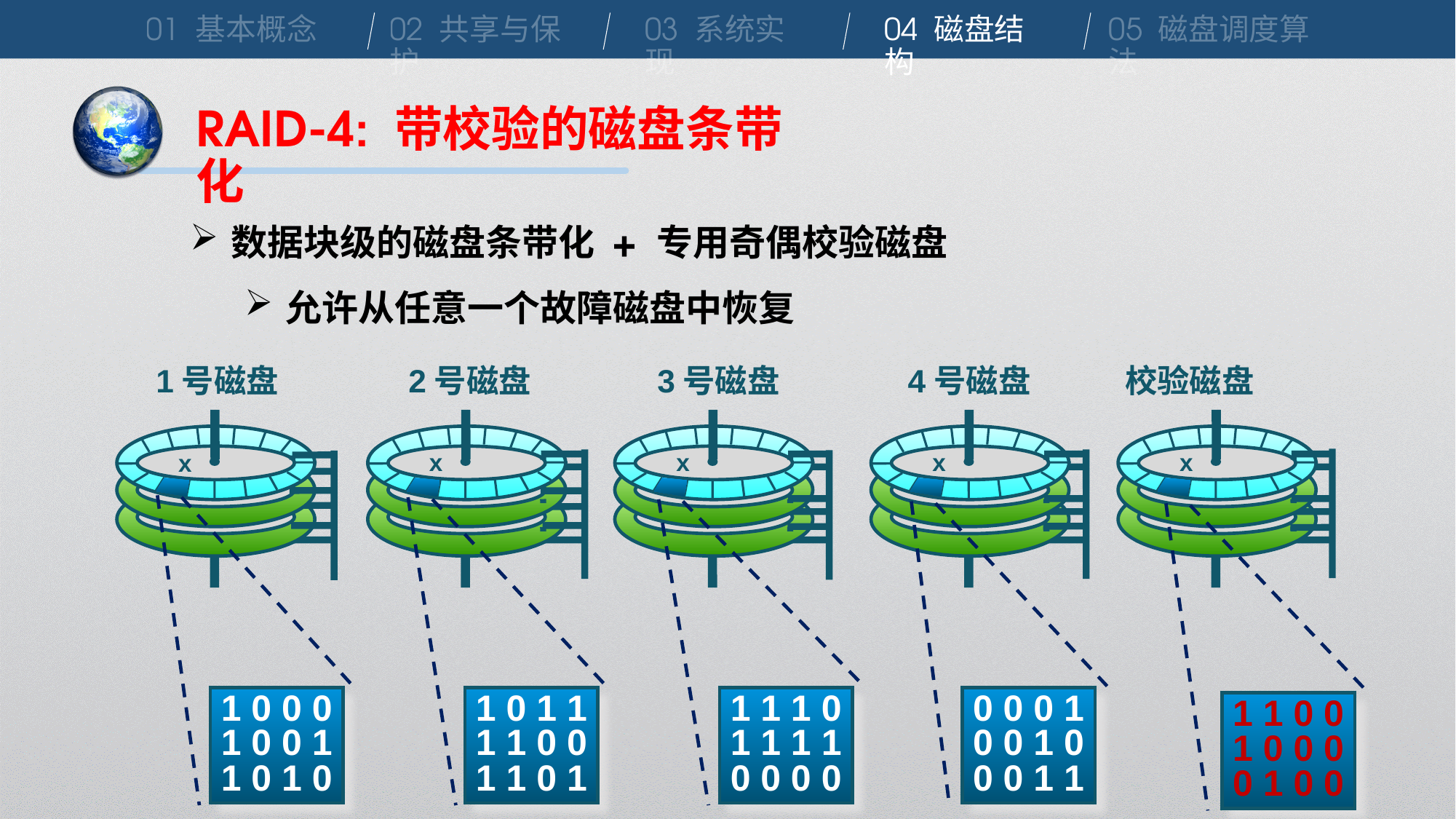

01 基本概念
02 共享与保护
03 系统实现
04 磁盘结构
05 磁盘调度算法

RAID-4: 带校验的磁盘条带化
数据块级的磁盘条带化 + 专用奇偶校验磁盘
允许从任意一个故障磁盘中恢复
1号磁盘
2号磁盘
3号磁盘
4号磁盘
校验磁盘

x

1 0 1 1
1 1 0 0
1 1 0 1
x

1 1 1 0
1 1 1 1
0 0 0 0
x

0 0 0 1
0 0 1 0
0 0 1 1
x

1 1 0 0
1 0 0 0
0 1 0 0
x

1 0 0 0
1 0 0 1
1 0 1 0